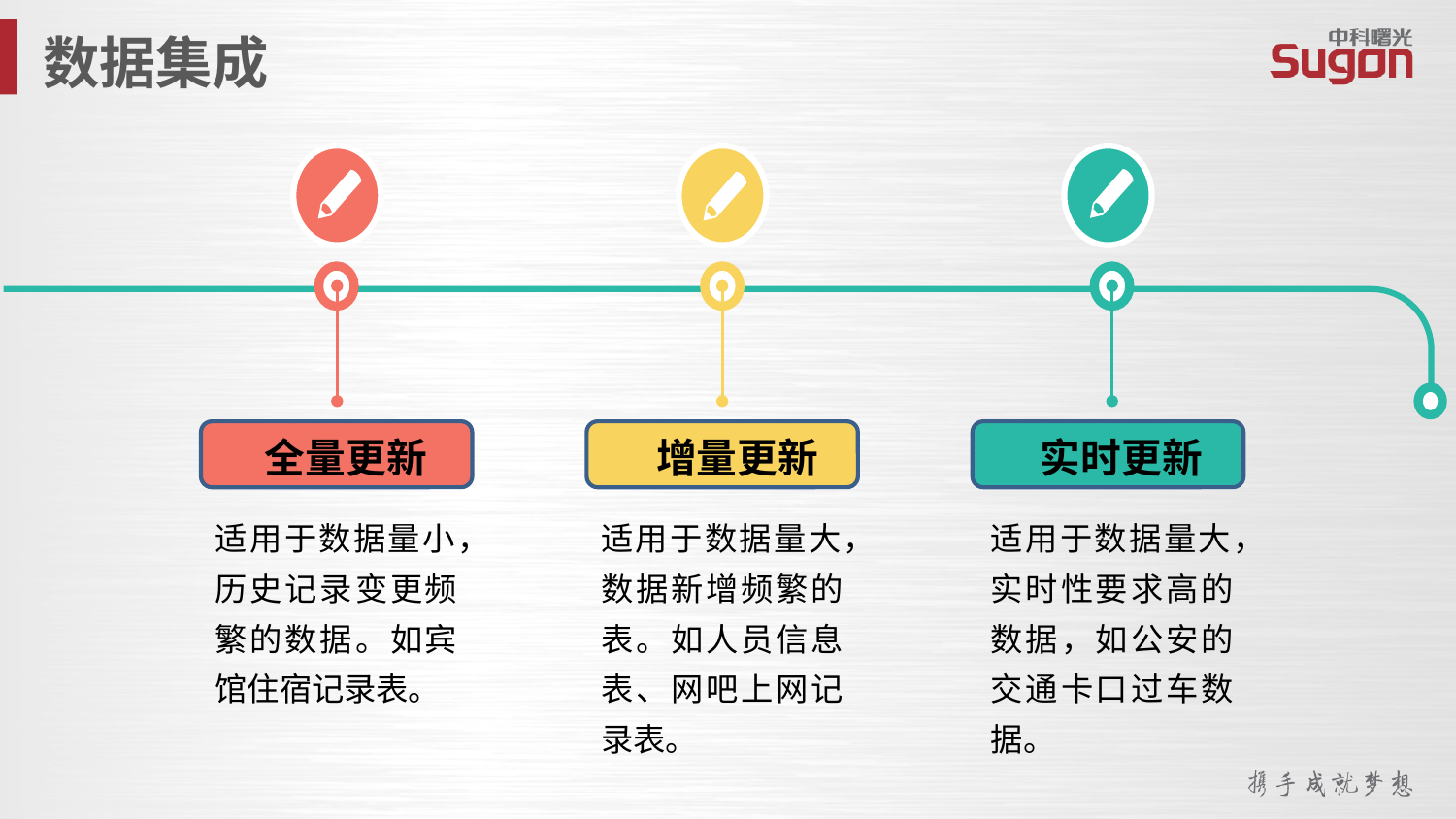

数据集成

全量更新
增量更新
实时更新
适用于数据量小，历史记录变更频繁的数据。如宾馆住宿记录表。
适用于数据量大，数据新增频繁的表。如人员信息表、网吧上网记录表。
适用于数据量大，实时性要求高的数据，如公安的交通卡口过车数据。